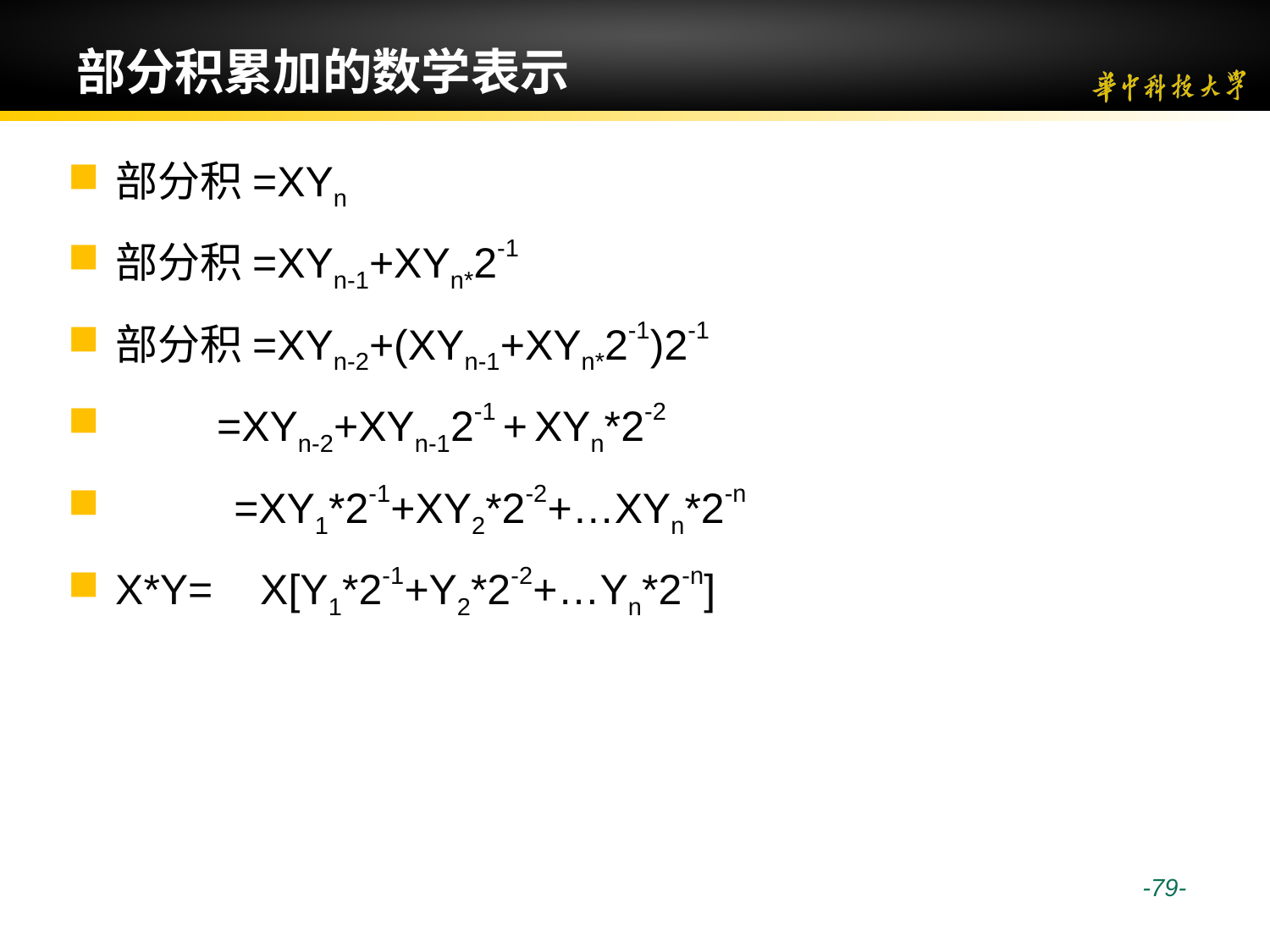

# 部分积累加的数学表示
部分积=XYn
部分积=XYn-1+XYn*2-1
部分积=XYn-2+(XYn-1+XYn*2-1)2-1
               =XYn-2+XYn-12-1 + XYn*2-2
          =XY1*2-1+XY2*2-2+…XYn*2-n
X*Y=    X[Y1*2-1+Y2*2-2+…Yn*2-n]

 -79-